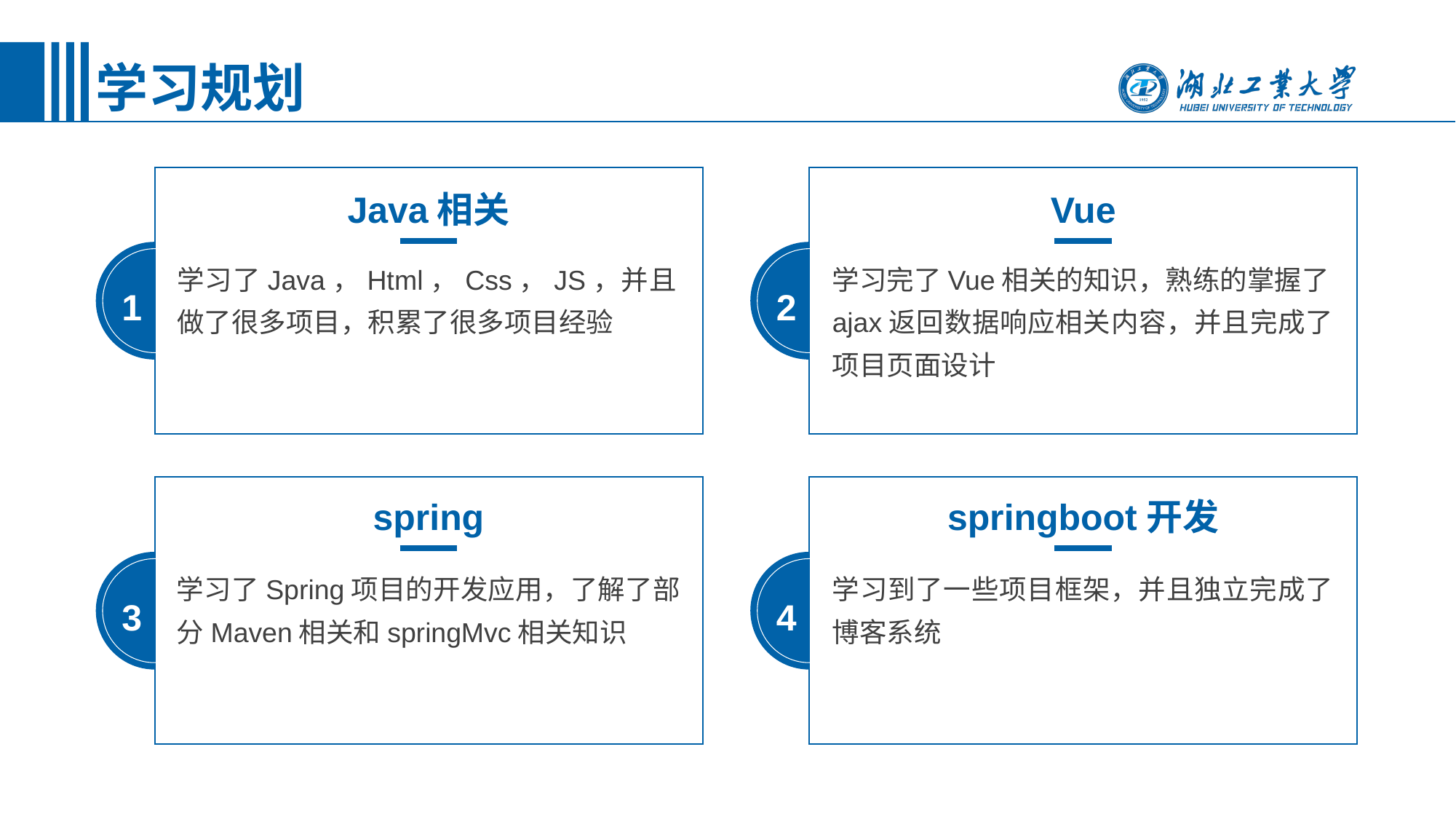

# 学习规划

Java相关
Vue
学习了Java，Html，Css，JS，并且做了很多项目，积累了很多项目经验

学习完了Vue相关的知识，熟练的掌握了ajax返回数据响应相关内容，并且完成了项目页面设计
1
2
spring
springboot开发

学习了Spring项目的开发应用，了解了部分Maven相关和springMvc相关知识
学习到了一些项目框架，并且独立完成了博客系统
3
4